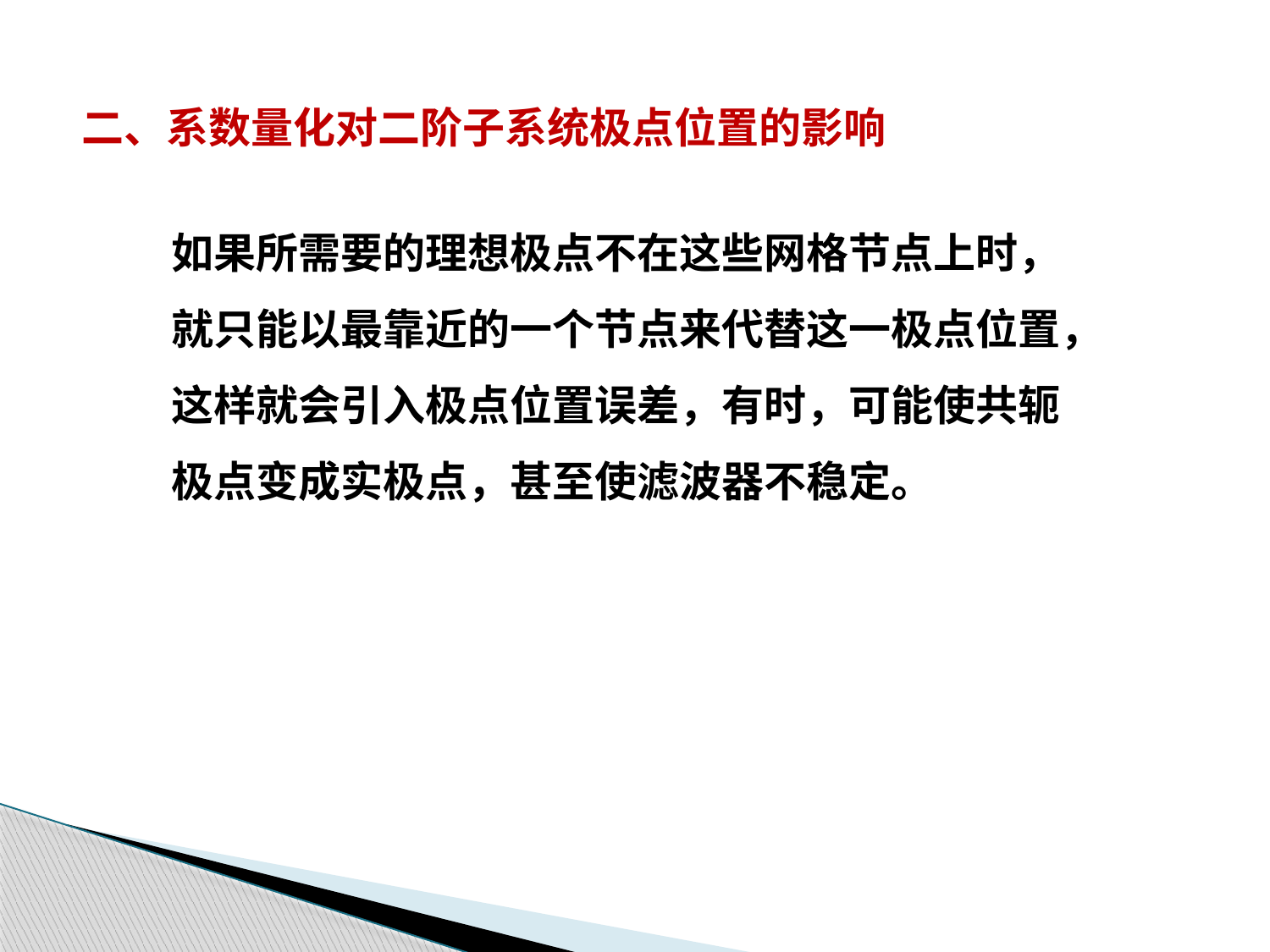

二、系数量化对二阶子系统极点位置的影响
如果所需要的理想极点不在这些网格节点上时，
就只能以最靠近的一个节点来代替这一极点位置，
这样就会引入极点位置误差，有时，可能使共轭
极点变成实极点，甚至使滤波器不稳定。